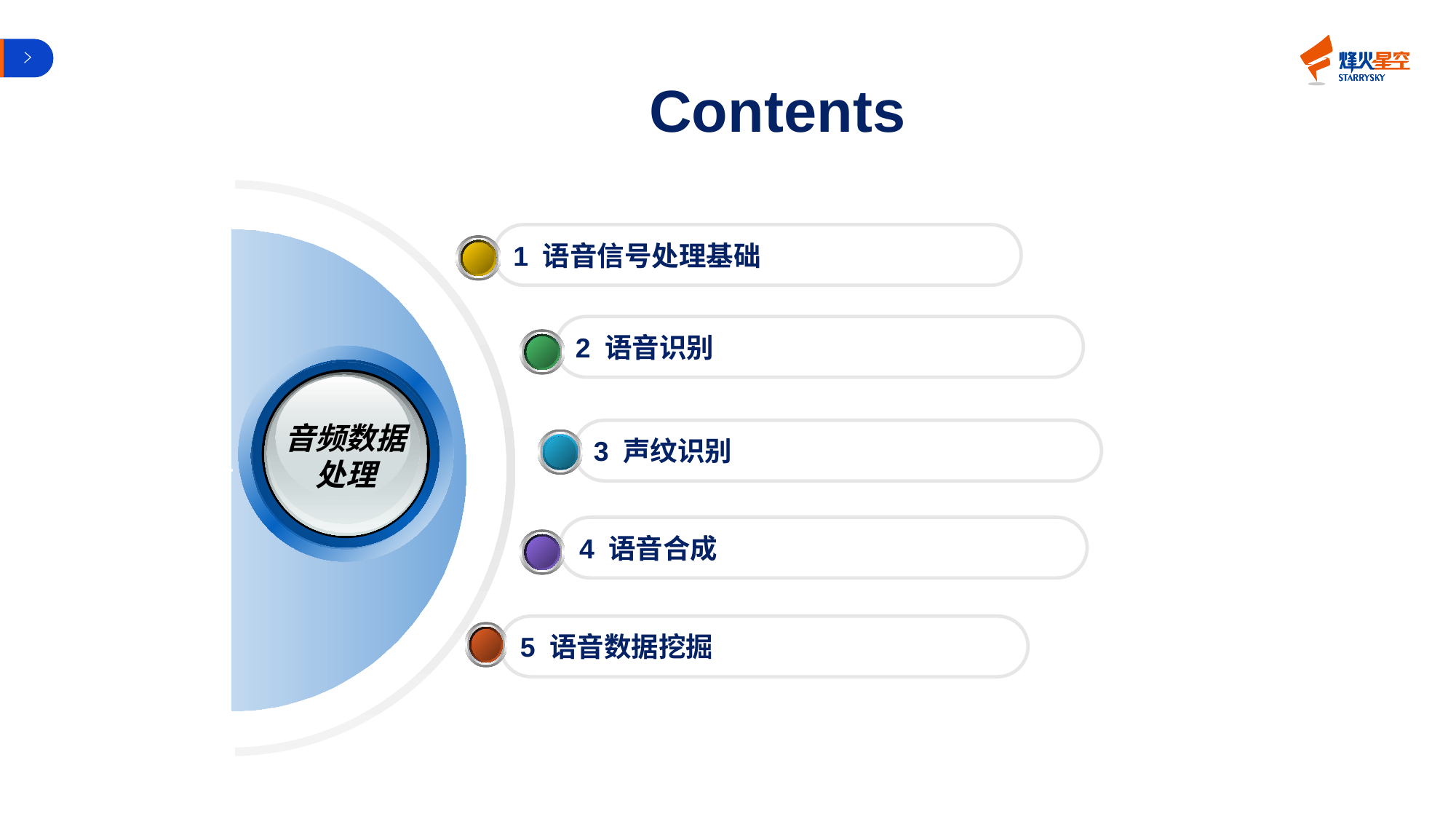

Contents

1 语音信号处理基础

2 语音识别

音频数据处理
3 声纹识别

4 语音合成

5 语音数据挖掘